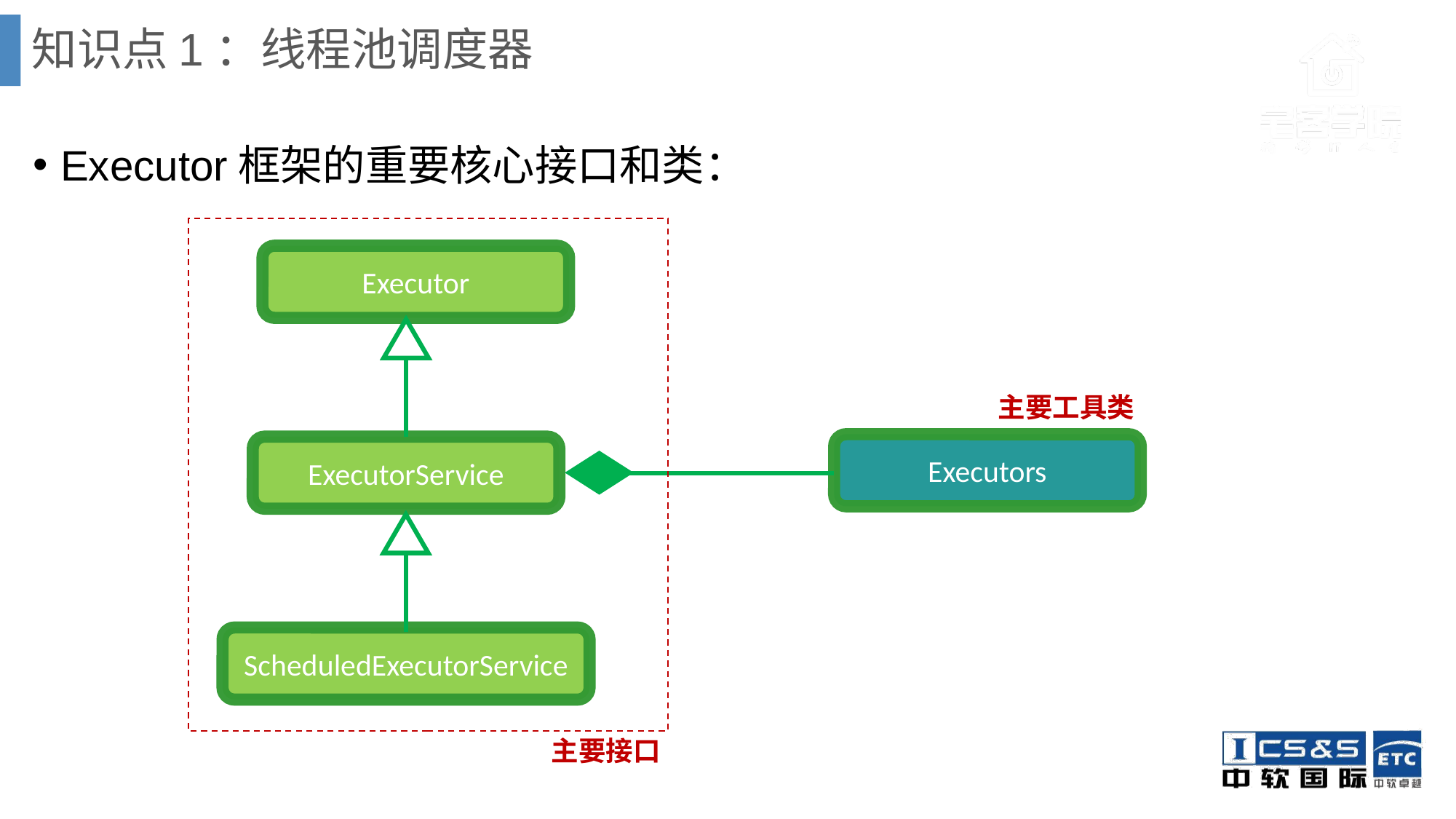

# 知识点1：线程池调度器
Executor框架的重要核心接口和类：

Executor

主要工具类
Executors
ExecutorService

ScheduledExecutorService
主要接口